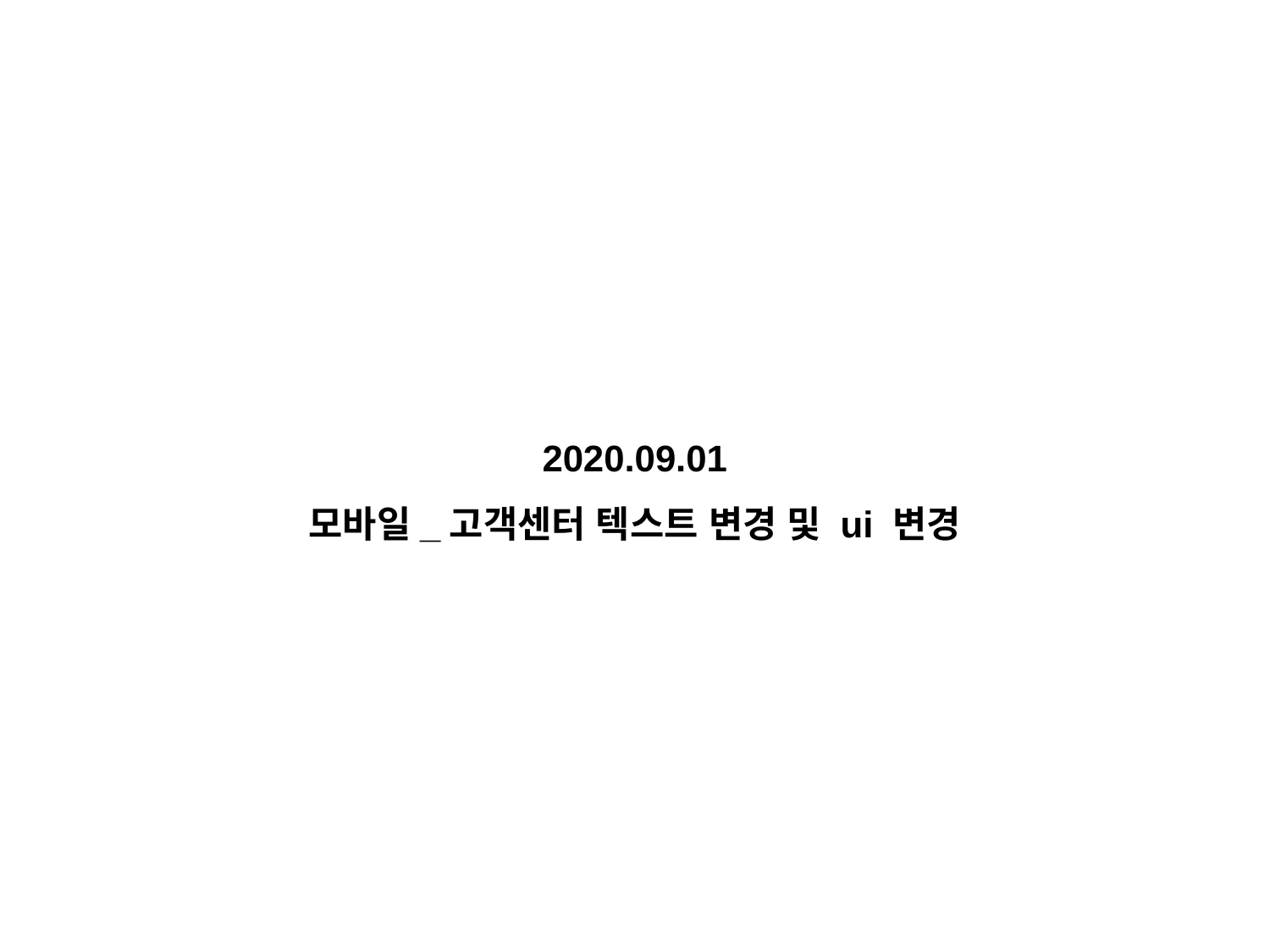

2020.09.01
모바일_고객센터 텍스트 변경 및 ui 변경